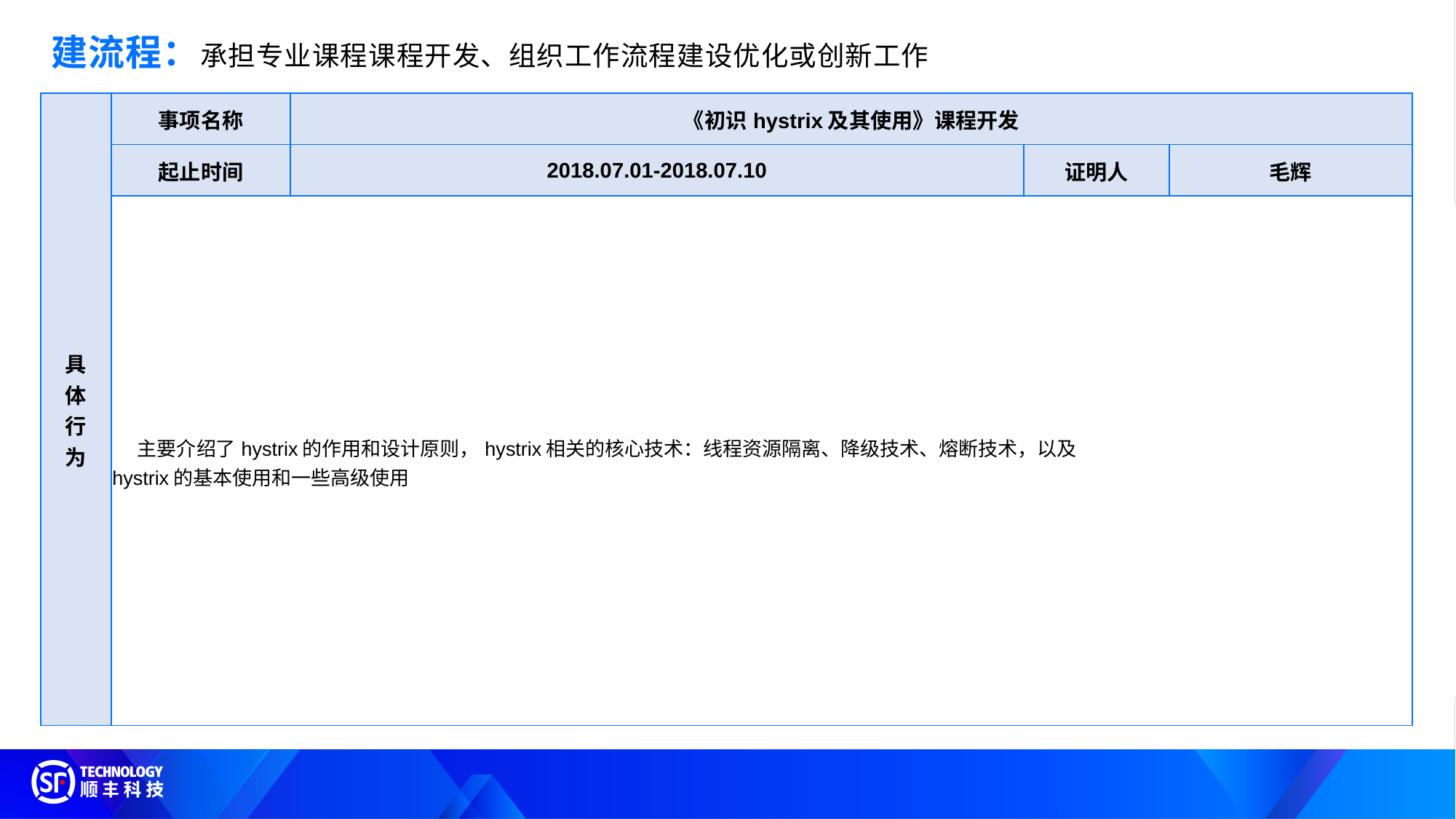

建流程：承担专业课程课程开发、组织工作流程建设优化或创新工作
| 具 体 行 为 | 事项名称 | 《初识hystrix及其使用》课程开发 |  |  |
| --- | --- | --- | --- | --- |
|  | 起止时间 | 2018.07.01-2018.07.10 | 证明人 | 毛辉 |
|  | 主要介绍了hystrix的作用和设计原则，hystrix相关的核心技术：线程资源隔离、降级技术、熔断技术，以及 hystrix的基本使用和一些高级使用 |  |  |  |